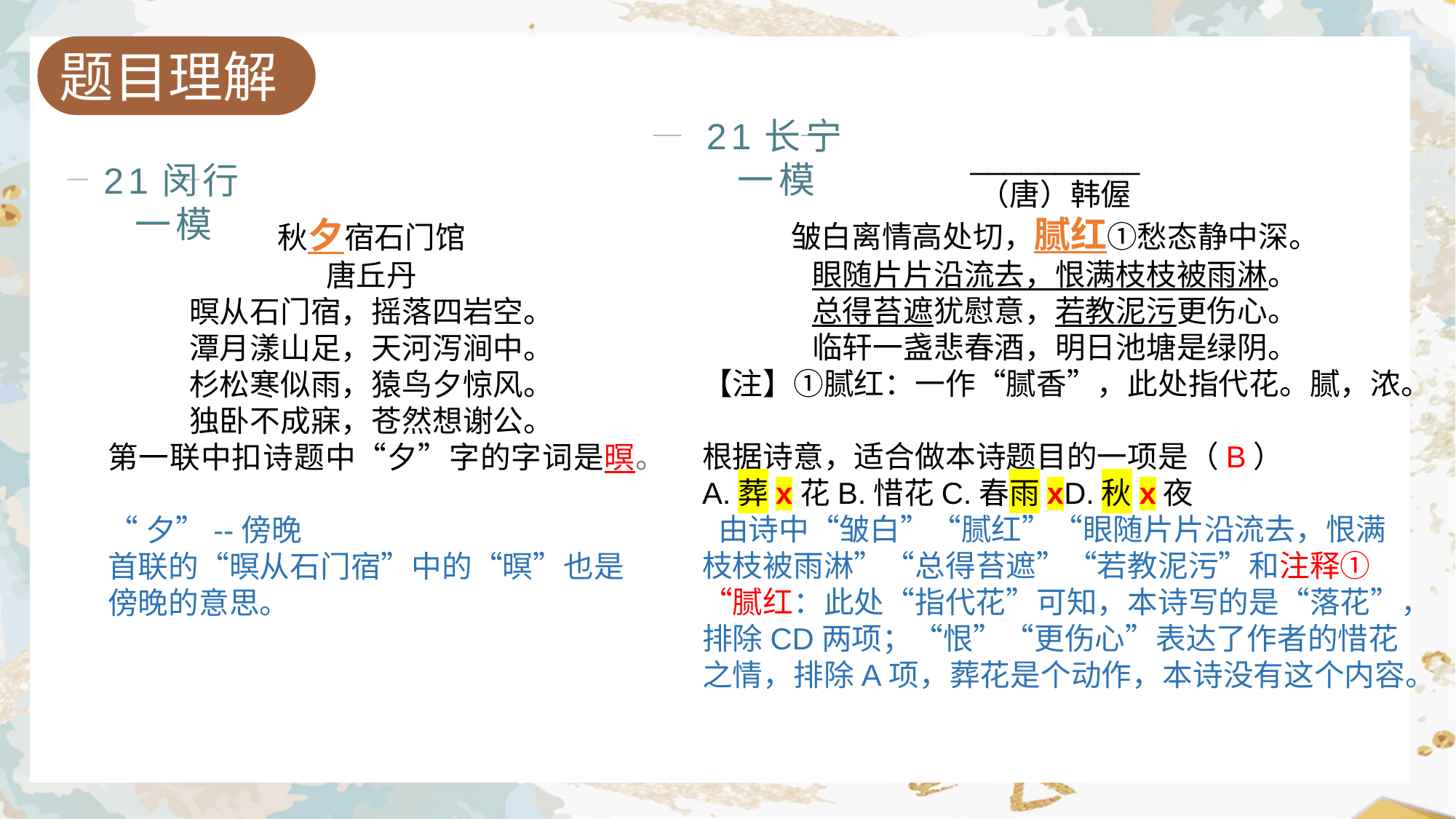

题目理解

21长宁一模
__________
（唐）韩偓
皱白离情高处切，腻红①愁态静中深。
眼随片片沿流去，恨满枝枝被雨淋。
总得苔遮犹慰意，若教泥污更伤心。
临轩一盏悲春酒，明日池塘是绿阴。
【注】①腻红：一作“腻香”，此处指代花。腻，浓。

根据诗意，适合做本诗题目的一项是（B）
A.葬x花B.惜花C.春雨xD.秋x夜
由诗中“皱白”“腻红”“眼随片片沿流去，恨满枝枝被雨淋”“总得苔遮”“若教泥污”和注释①“腻红：此处“指代花”可知，本诗写的是“落花”，排除CD两项；“恨”“更伤心”表达了作者的惜花之情，排除A项，葬花是个动作，本诗没有这个内容。
21闵行一模

秋夕宿石门馆
唐丘丹
暝从石门宿，摇落四岩空。
潭月漾山足，天河泻涧中。
杉松寒似雨，猿鸟夕惊风。
独卧不成寐，苍然想谢公。
第一联中扣诗题中“夕”字的字词是暝。

“夕”--傍晚
首联的“暝从石门宿”中的“暝”也是傍晚的意思。